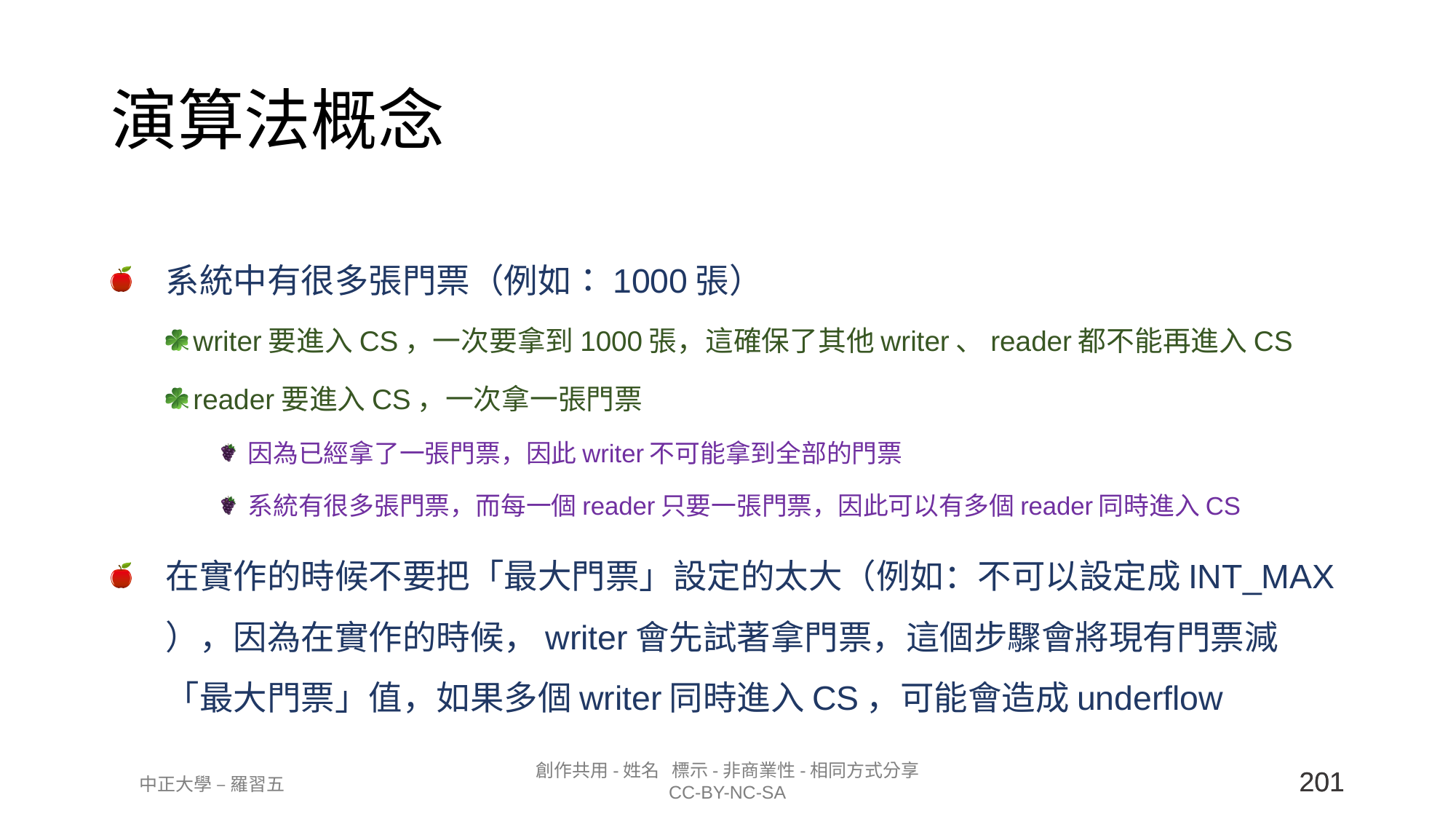

# 演算法概念
系統中有很多張門票（例如：1000張）
writer要進入CS，一次要拿到1000張，這確保了其他writer、reader都不能再進入CS
reader要進入CS，一次拿一張門票
因為已經拿了一張門票，因此writer不可能拿到全部的門票
系統有很多張門票，而每一個reader只要一張門票，因此可以有多個reader同時進入CS
在實作的時候不要把「最大門票」設定的太大（例如：不可以設定成INT_MAX ），因為在實作的時候，writer會先試著拿門票，這個步驟會將現有門票減「最大門票」值，如果多個writer同時進入CS，可能會造成underflow